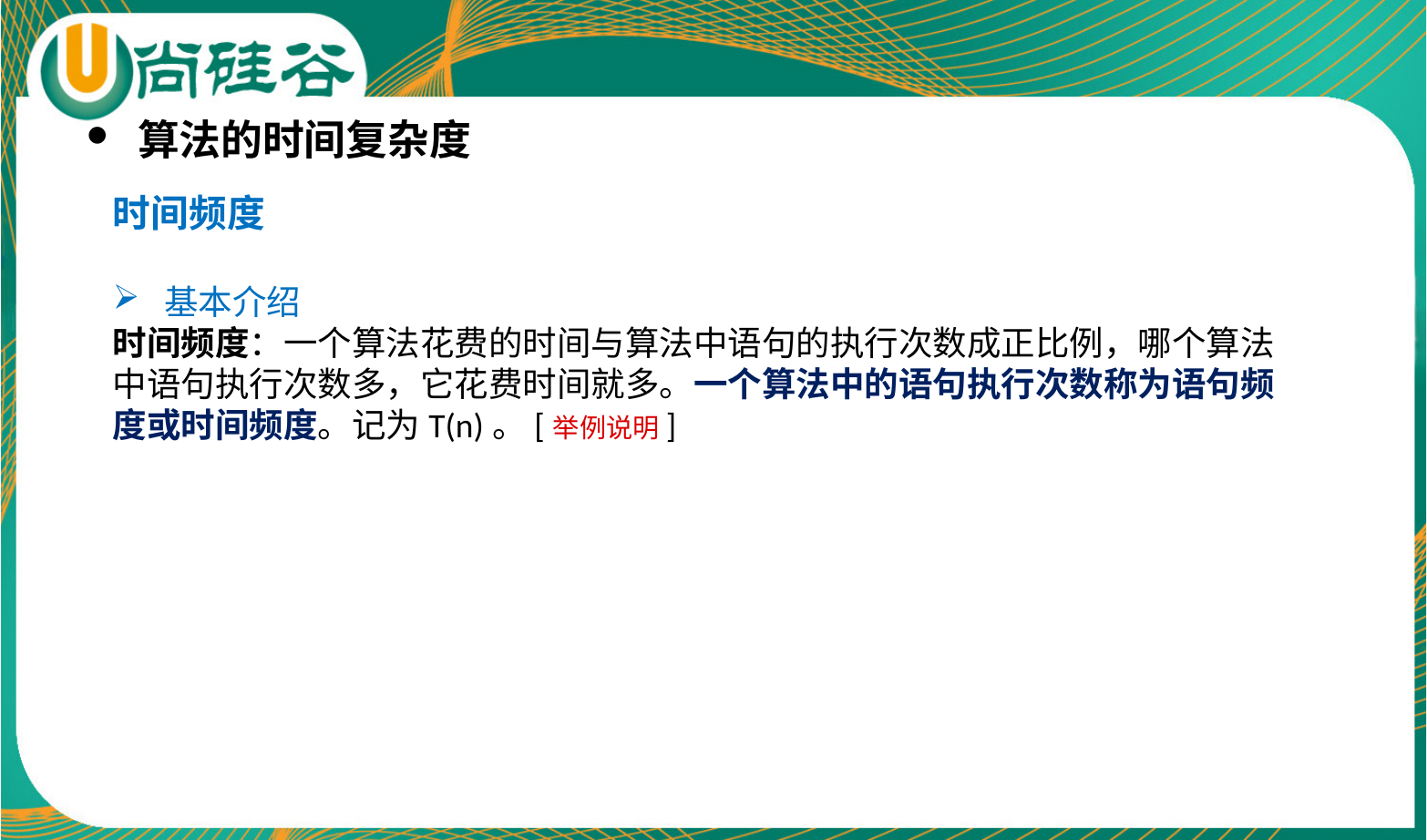

算法的时间复杂度
时间频度

基本介绍
时间频度：一个算法花费的时间与算法中语句的执行次数成正比例，哪个算法中语句执行次数多，它花费时间就多。一个算法中的语句执行次数称为语句频度或时间频度。记为T(n)。[举例说明]